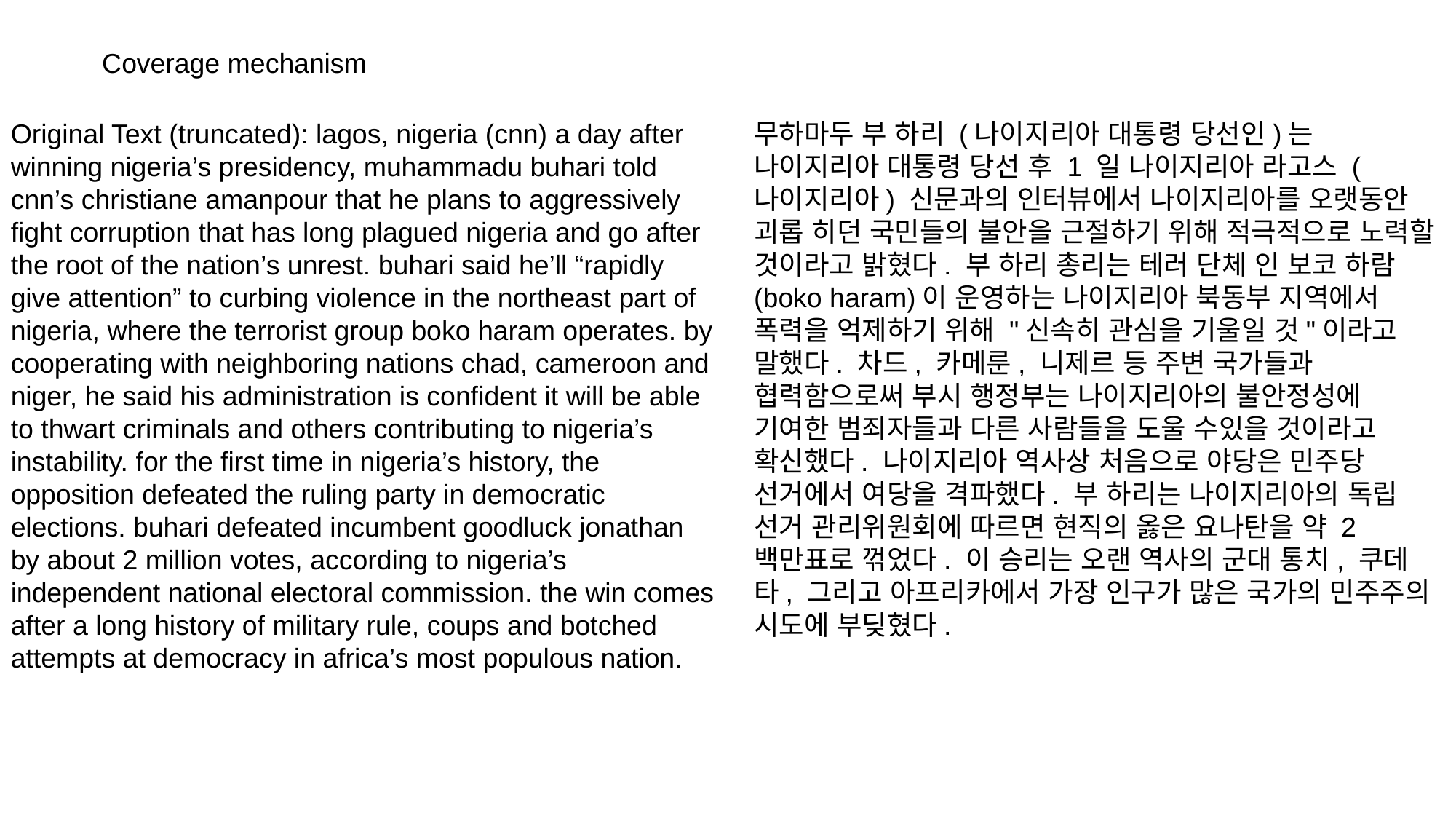

Coverage mechanism
Original Text (truncated): lagos, nigeria (cnn) a day after winning nigeria’s presidency, muhammadu buhari told cnn’s christiane amanpour that he plans to aggressively fight corruption that has long plagued nigeria and go after the root of the nation’s unrest. buhari said he’ll “rapidly give attention” to curbing violence in the northeast part of nigeria, where the terrorist group boko haram operates. by cooperating with neighboring nations chad, cameroon and niger, he said his administration is confident it will be able to thwart criminals and others contributing to nigeria’s instability. for the first time in nigeria’s history, the opposition defeated the ruling party in democratic elections. buhari defeated incumbent goodluck jonathan by about 2 million votes, according to nigeria’s independent national electoral commission. the win comes after a long history of military rule, coups and botched attempts at democracy in africa’s most populous nation.
무하마두 부 하리 (나이지리아 대통령 당선인)는 나이지리아 대통령 당선 후 1 일 나이지리아 라고스 (나이지리아) 신문과의 인터뷰에서 나이지리아를 오랫동안 괴롭 히던 국민들의 불안을 근절하기 위해 적극적으로 노력할 것이라고 밝혔다. 부 하리 총리는 테러 단체 인 보코 하람 (boko haram)이 운영하는 나이지리아 북동부 지역에서 폭력을 억제하기 위해 "신속히 관심을 기울일 것"이라고 말했다. 차드, 카메룬, 니제르 등 주변 국가들과 협력함으로써 부시 행정부는 나이지리아의 불안정성에 기여한 범죄자들과 다른 사람들을 도울 수있을 것이라고 확신했다. 나이지리아 역사상 처음으로 야당은 민주당 선거에서 여당을 격파했다. 부 하리는 나이지리아의 독립 선거 관리위원회에 따르면 현직의 옳은 요나탄을 약 2 백만표로 꺾었다. 이 승리는 오랜 역사의 군대 통치, 쿠데타, 그리고 아프리카에서 가장 인구가 많은 국가의 민주주의 시도에 부딪혔다.